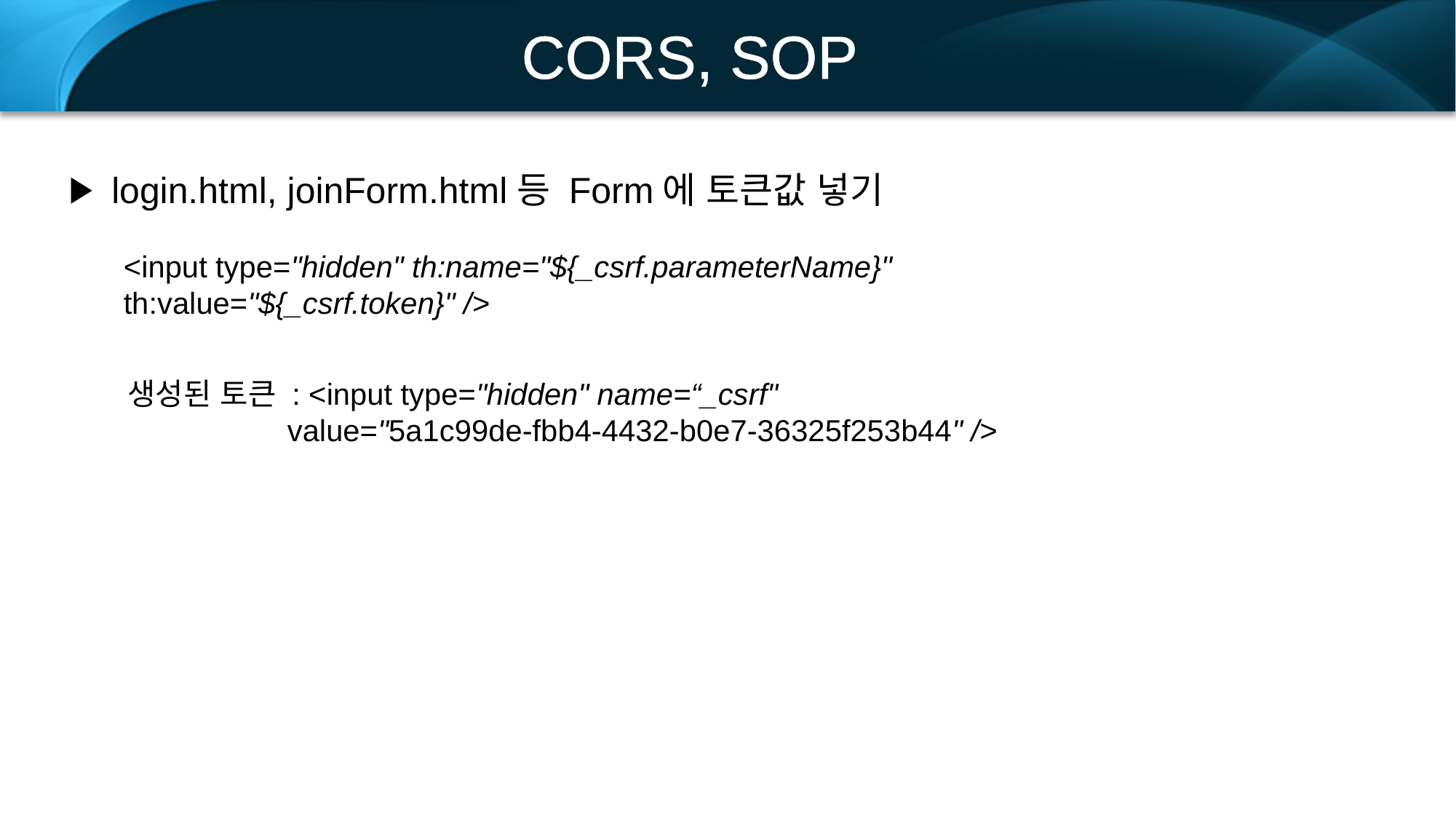

CORS, SOP
login.html, joinForm.html등 Form에 토큰값 넣기

<input type="hidden" th:name="${_csrf.parameterName}"
th:value="${_csrf.token}" />

      생성된 토큰 : <input type="hidden" name=“_csrf"
		value="5a1c99de-fbb4-4432-b0e7-36325f253b44" />